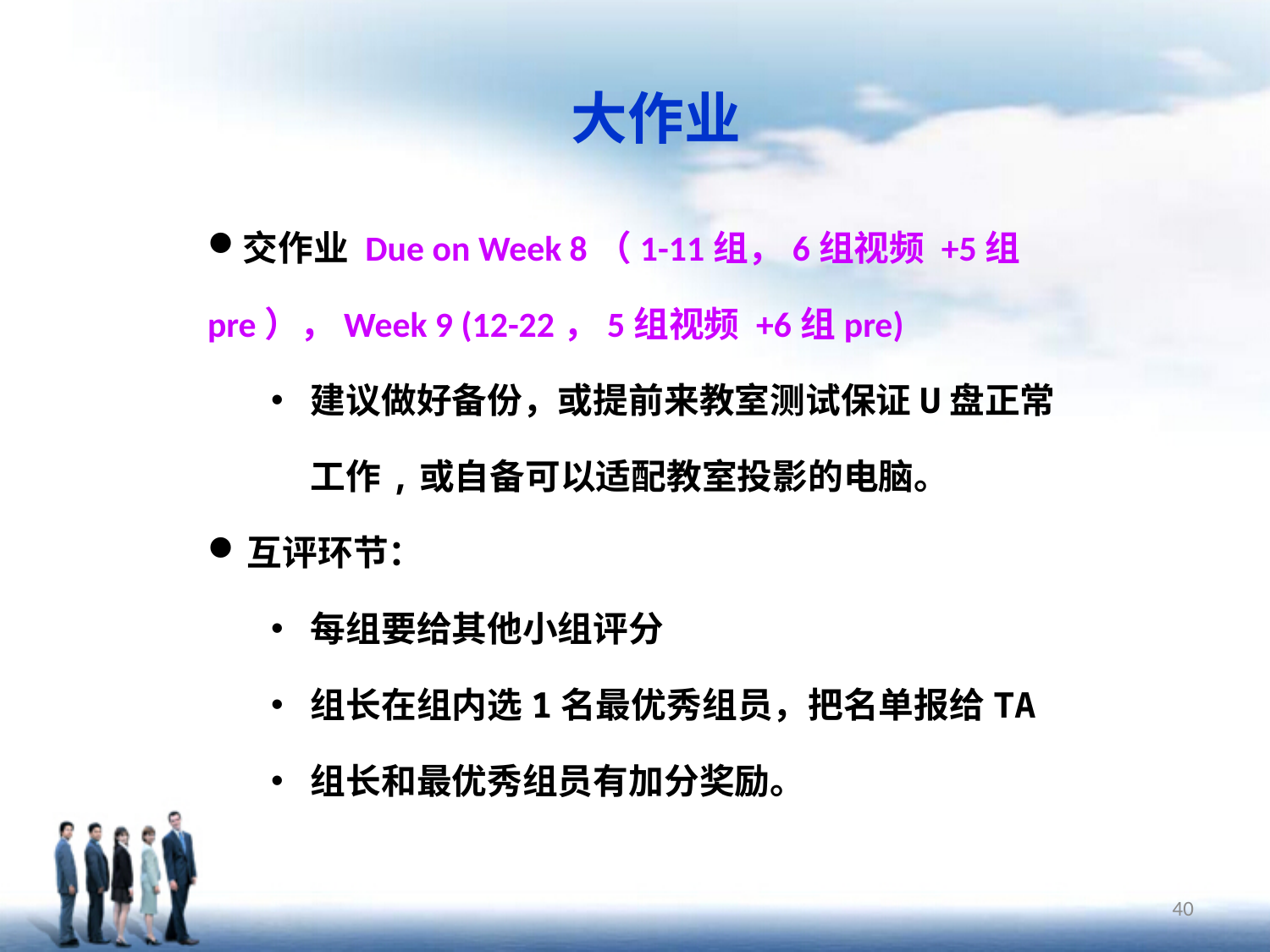

大作业
交作业 Due on Week 8（1-11组，6组视频 +5组pre），Week 9 (12-22，5组视频 +6组pre)
建议做好备份，或提前来教室测试保证U盘正常工作,或自备可以适配教室投影的电脑。
互评环节：
每组要给其他小组评分
组长在组内选1名最优秀组员，把名单报给TA
组长和最优秀组员有加分奖励。
40